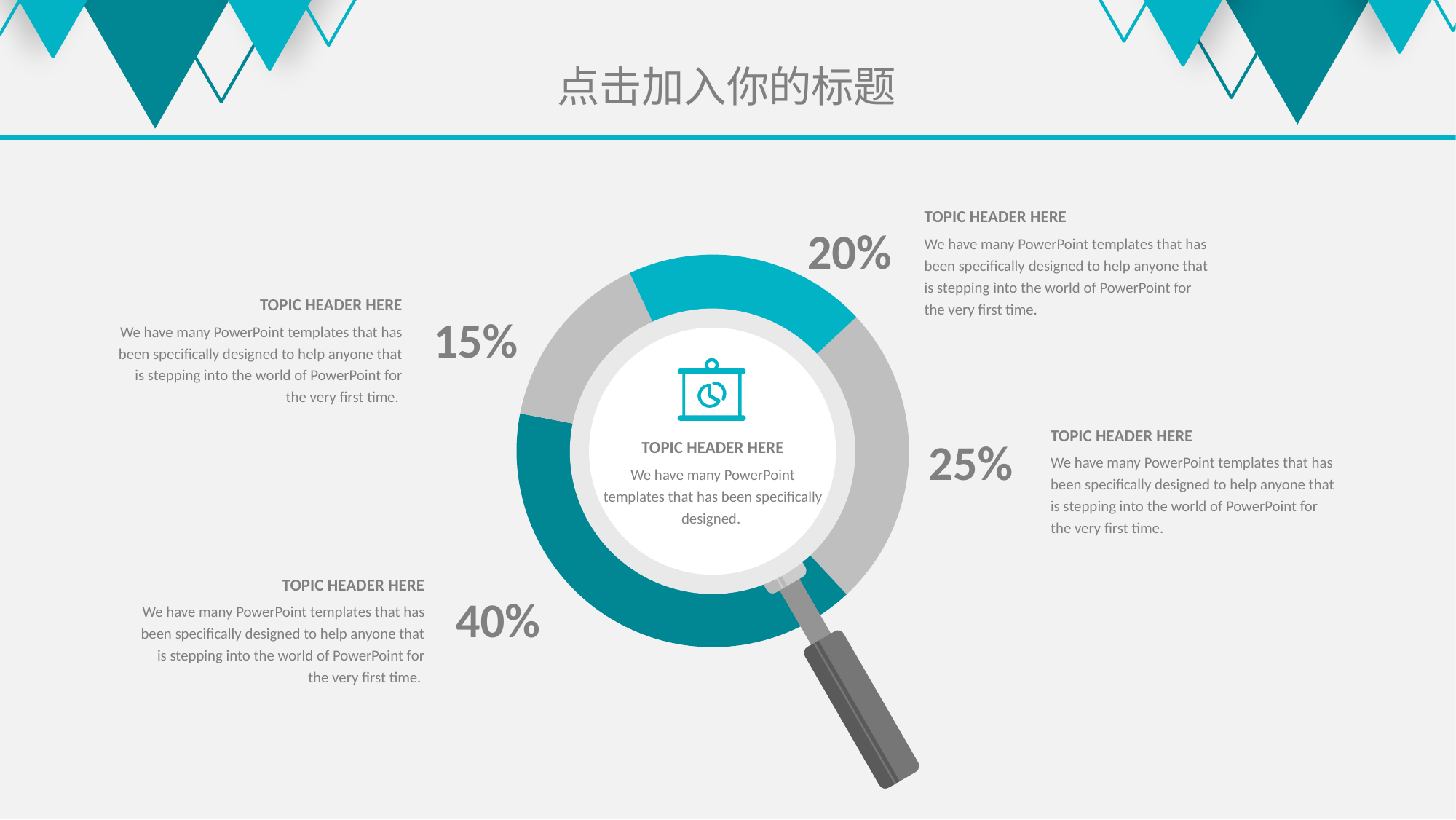

点击加入你的标题
TOPIC HEADER HERE
We have many PowerPoint templates that has been specifically designed to help anyone that is stepping into the world of PowerPoint for the very first time.
20%

### Chart

| Category | 销售额 |
|---|---|
| 红 | 25.0 |
| 蓝 | 40.0 |
| 青 | 15.0 |
| 橙 | 20.0 |
TOPIC HEADER HERE
We have many PowerPoint templates that has been specifically designed to help anyone that is stepping into the world of PowerPoint for the very first time.
15%

25%
TOPIC HEADER HERE
We have many PowerPoint templates that has been specifically designed to help anyone that is stepping into the world of PowerPoint for the very first time.
TOPIC HEADER HERE
We have many PowerPoint templates that has been specifically designed.
TOPIC HEADER HERE
We have many PowerPoint templates that has been specifically designed to help anyone that is stepping into the world of PowerPoint for the very first time.
40%